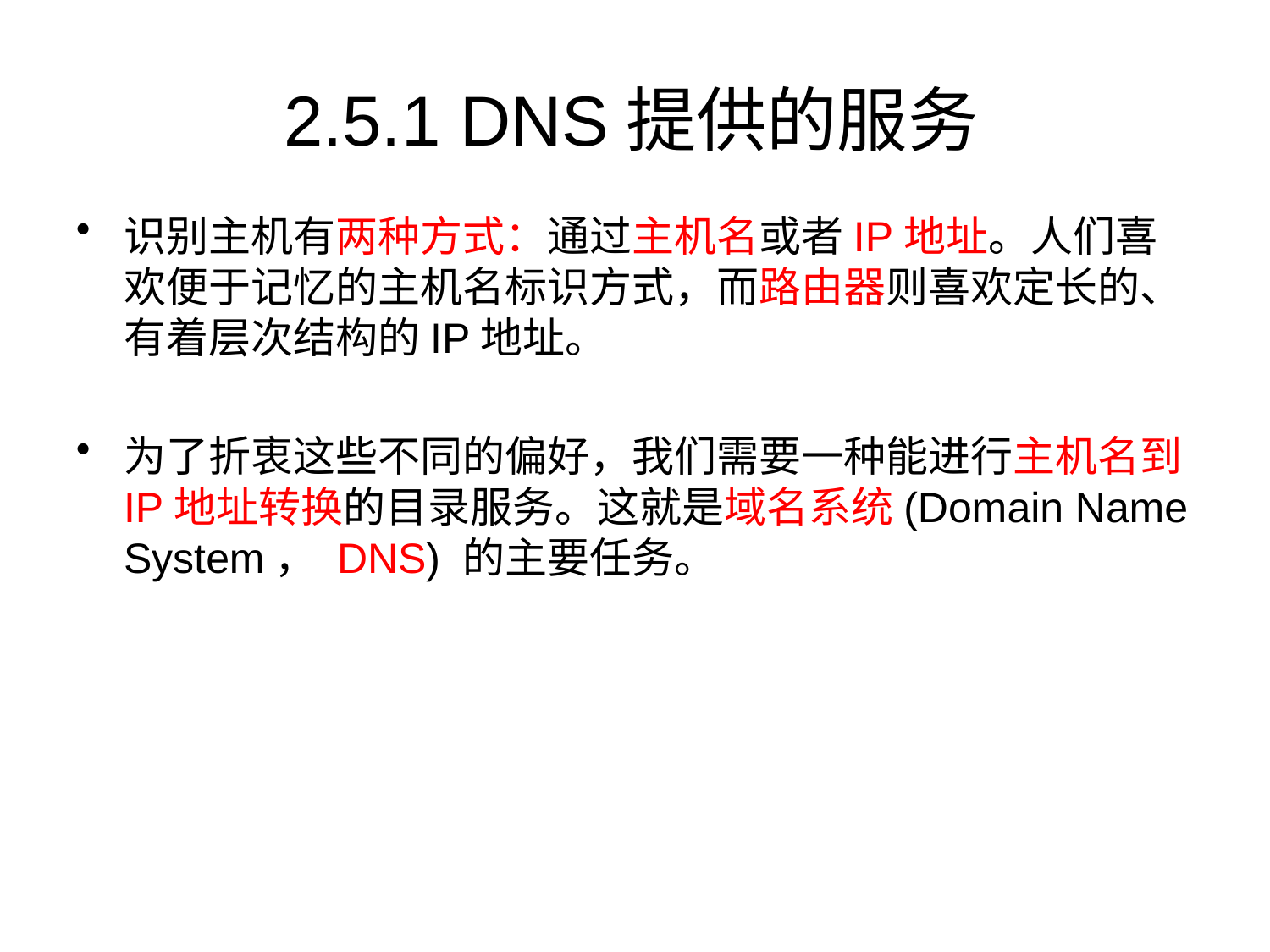

# 2.5.1 DNS提供的服务
识别主机有两种方式：通过主机名或者IP地址。人们喜欢便于记忆的主机名标识方式，而路由器则喜欢定长的、有着层次结构的IP地址。

为了折衷这些不同的偏好，我们需要一种能进行主机名到IP地址转换的目录服务。这就是域名系统(Domain Name System， DNS) 的主要任务。